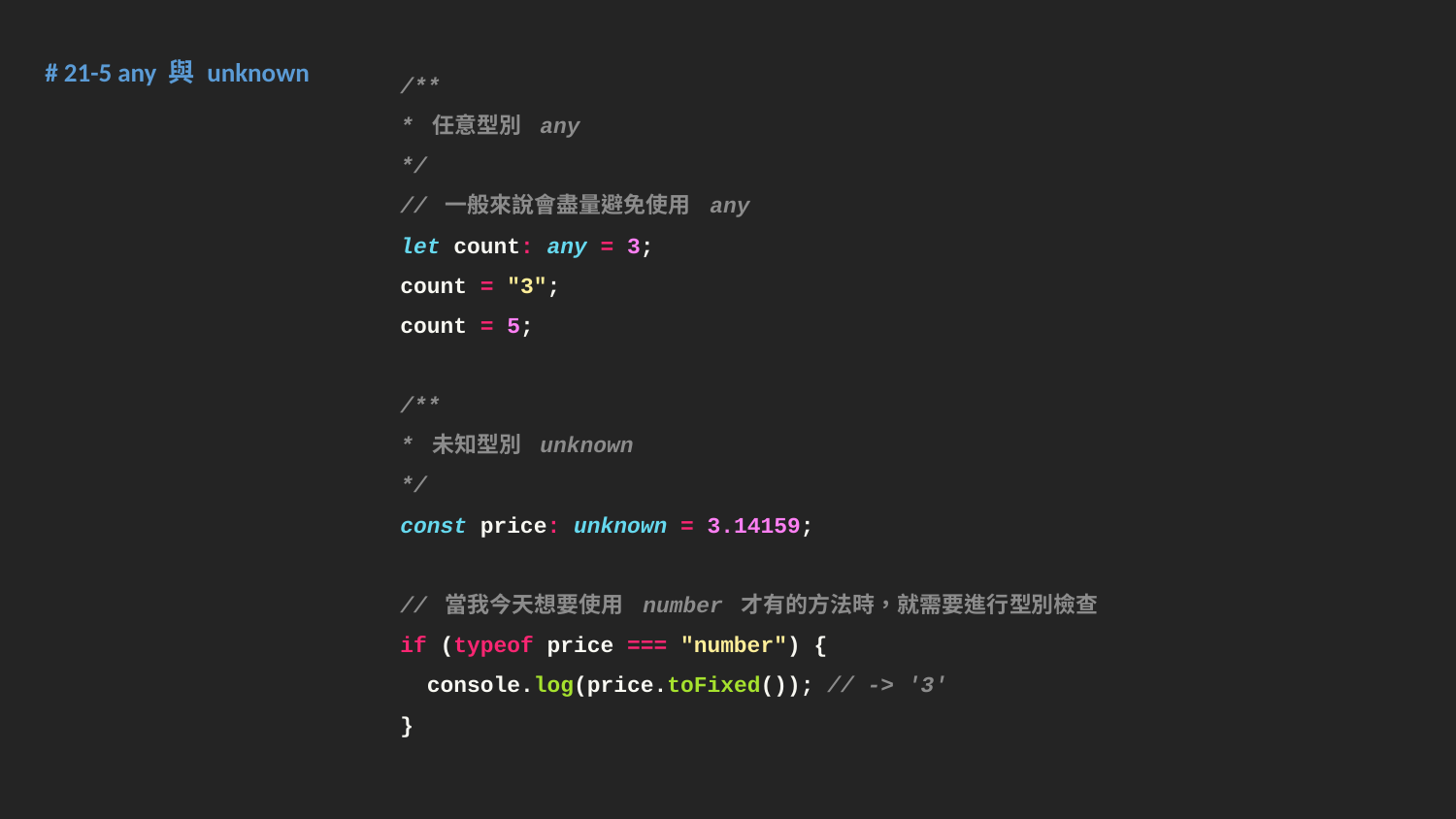

# 21-5 any 與 unknown
/**
* 任意型別 any
*/
// 一般來說會盡量避免使用 any
let count: any = 3;
count = "3";
count = 5;

/**
* 未知型別 unknown
*/
const price: unknown = 3.14159;

// 當我今天想要使用 number 才有的方法時，就需要進行型別檢查
if (typeof price === "number") {
  console.log(price.toFixed()); // -> '3'
}